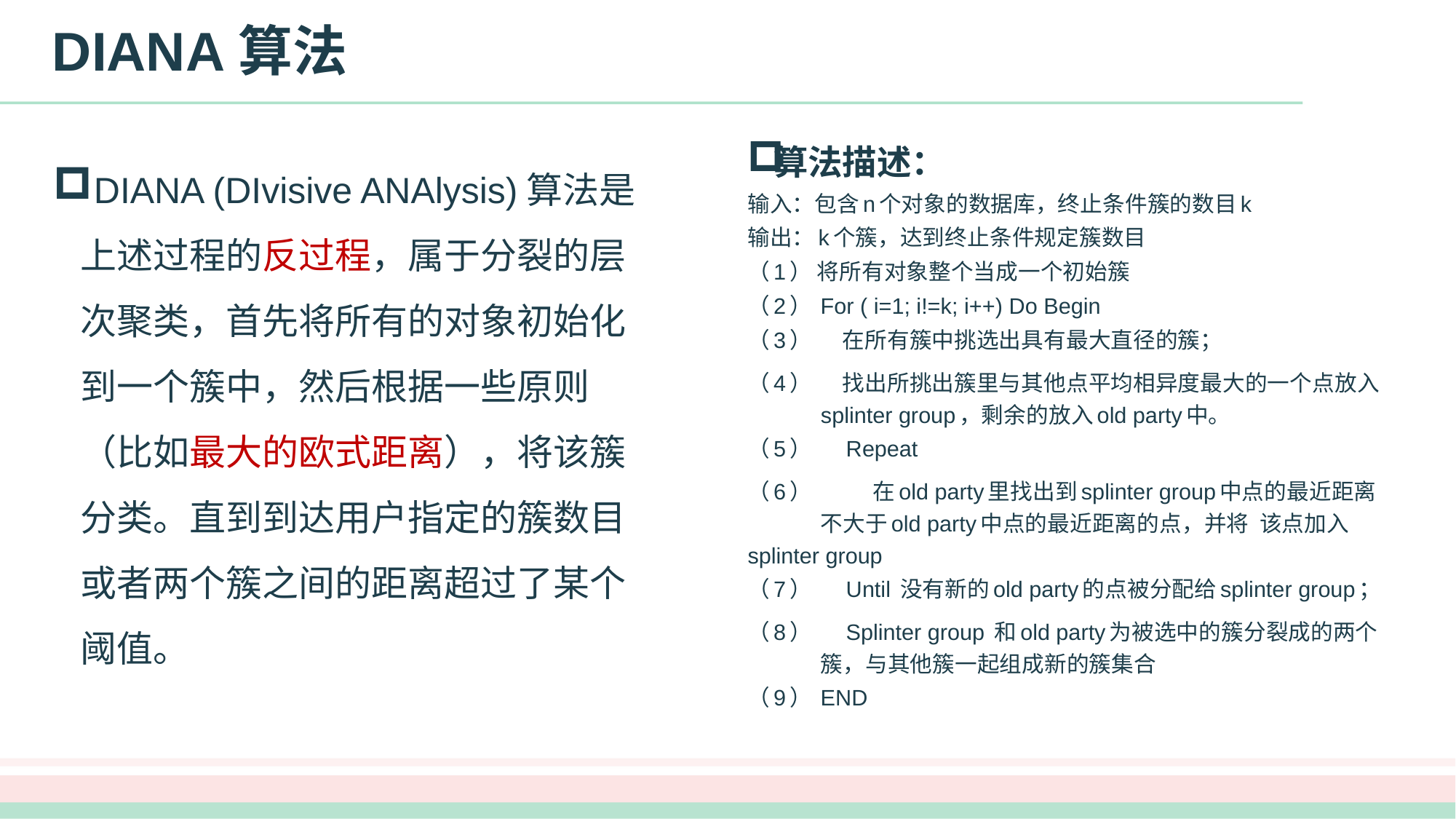

# DIANA算法
DIANA (DIvisive ANAlysis)算法是上述过程的反过程，属于分裂的层次聚类，首先将所有的对象初始化到一个簇中，然后根据一些原则（比如最大的欧式距离），将该簇分类。直到到达用户指定的簇数目或者两个簇之间的距离超过了某个阈值。

算法描述：
输入：包含n个对象的数据库，终止条件簇的数目k
输出：k个簇，达到终止条件规定簇数目
（1） 将所有对象整个当成一个初始簇
（2） For ( i=1; i!=k; i++) Do Begin
（3）      在所有簇中挑选出具有最大直径的簇；
（4）      找出所挑出簇里与其他点平均相异度最大的一个点放入		splinter group，剩余的放入old party中。
（5）      Repeat
（6）            在old party里找出到splinter group中点的最近距离			不大于old party中点的最近距离的点，并将			该点加入splinter group
（7）      Until 没有新的old party的点被分配给splinter group；
（8）      Splinter group 和old party为被选中的簇分裂成的两个	簇，与其他簇一起组成新的簇集合
（9） END